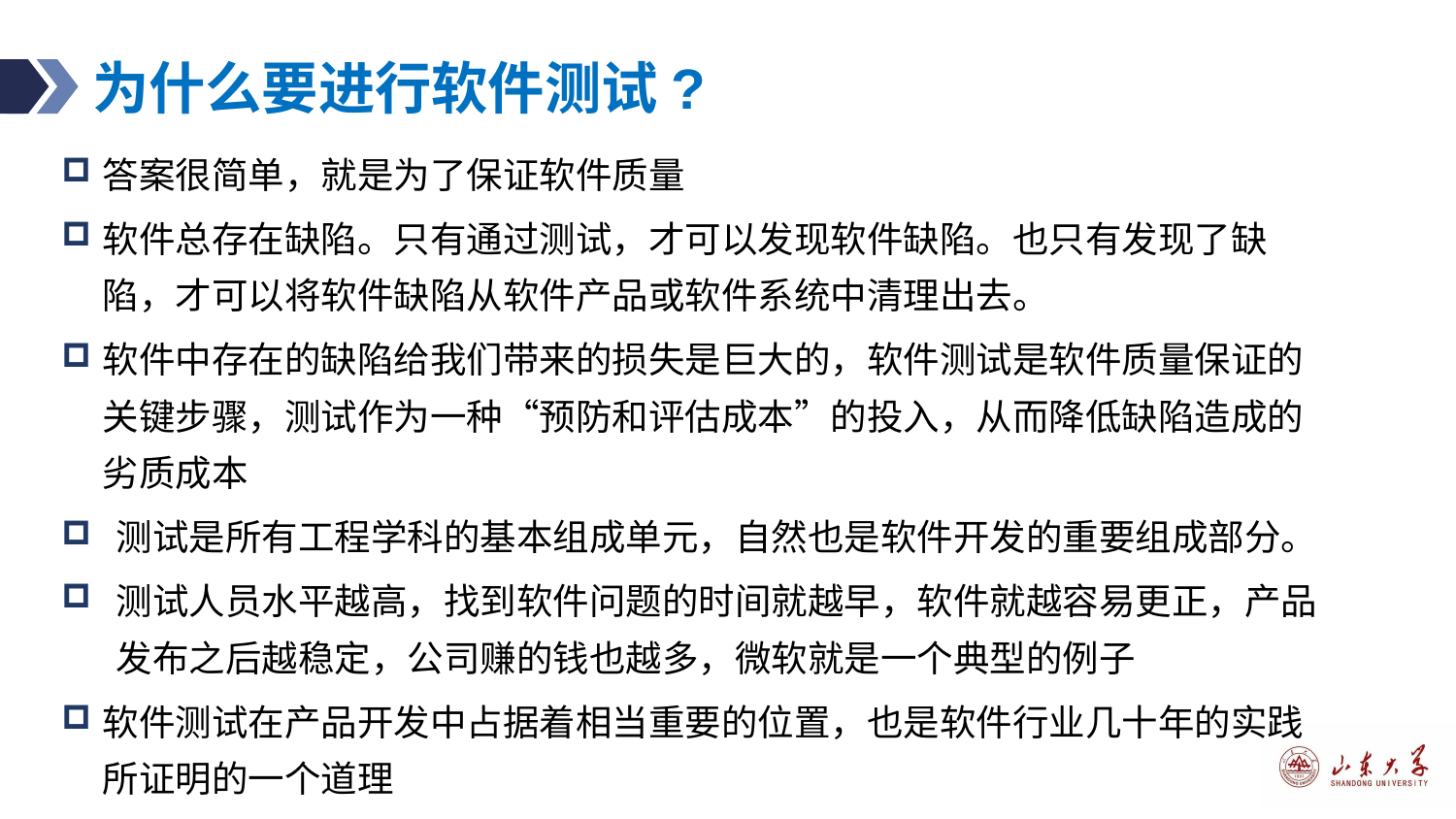

# 为什么要进行软件测试?
答案很简单，就是为了保证软件质量
软件总存在缺陷。只有通过测试，才可以发现软件缺陷。也只有发现了缺陷，才可以将软件缺陷从软件产品或软件系统中清理出去。
软件中存在的缺陷给我们带来的损失是巨大的，软件测试是软件质量保证的关键步骤，测试作为一种“预防和评估成本”的投入，从而降低缺陷造成的劣质成本
测试是所有工程学科的基本组成单元，自然也是软件开发的重要组成部分。
测试人员水平越高，找到软件问题的时间就越早，软件就越容易更正，产品发布之后越稳定，公司赚的钱也越多，微软就是一个典型的例子
软件测试在产品开发中占据着相当重要的位置，也是软件行业几十年的实践所证明的一个道理